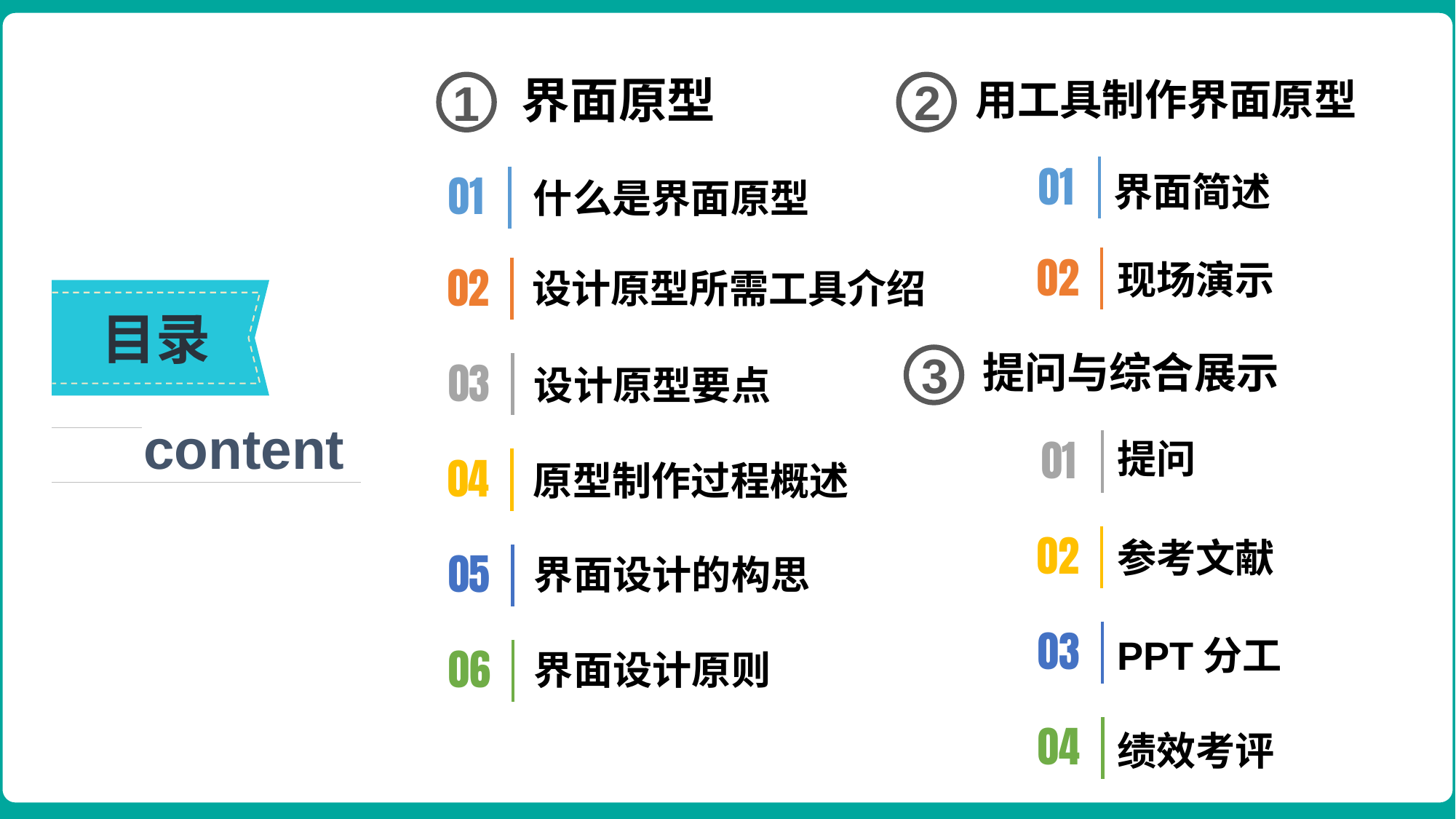

界面原型
2

1

用工具制作界面原型
01
界面简述
01
什么是界面原型
02
现场演示
02
设计原型所需工具介绍

目录
content
3

提问与综合展示
03
设计原型要点
01
提问
04
原型制作过程概述
02
参考文献
05
界面设计的构思
03
PPT分工
06
界面设计原则
04
绩效考评